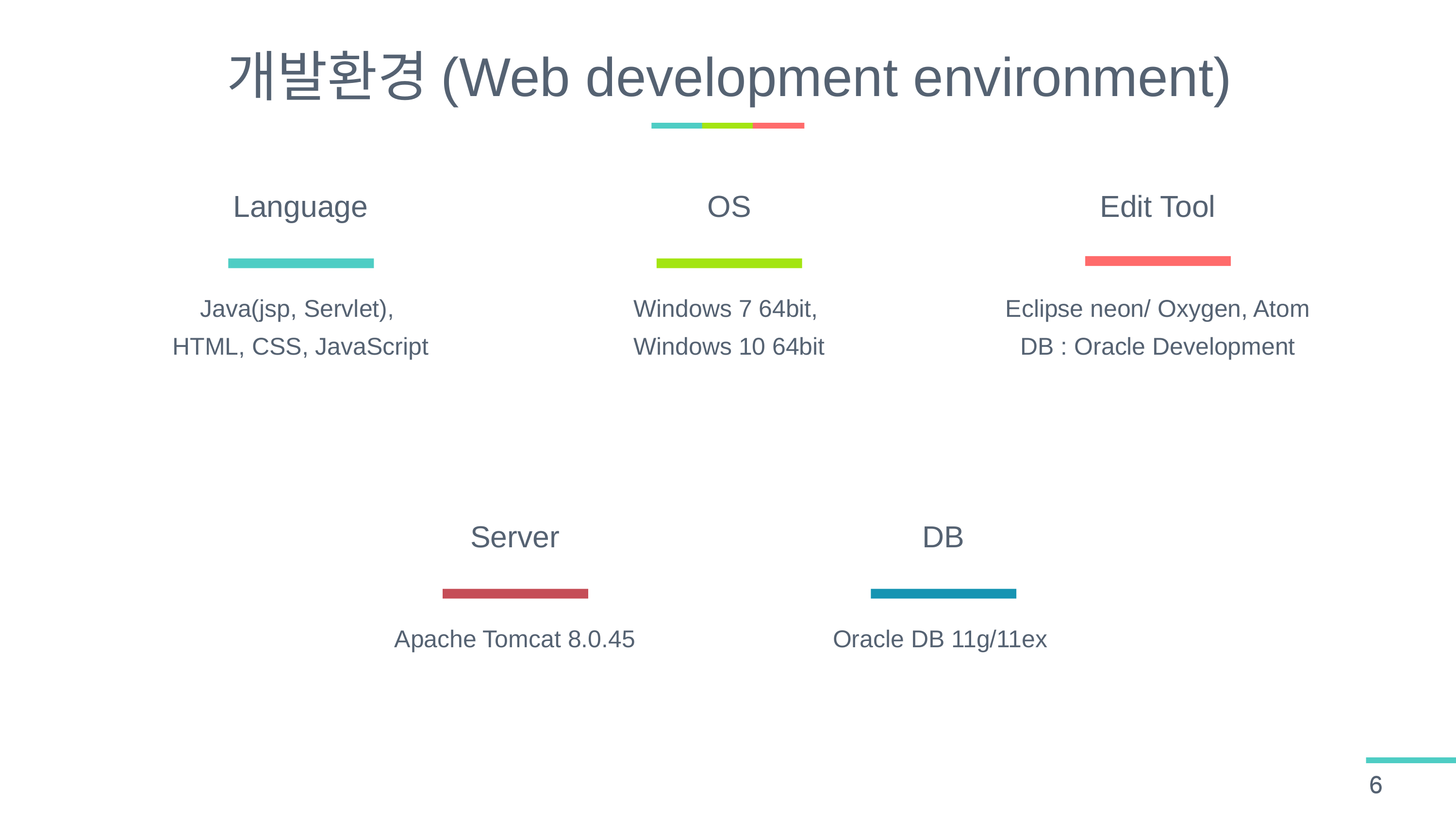

# 개발환경(Web development environment)
Language
OS
Edit Tool

Java(jsp, Servlet),
HTML, CSS, JavaScript
Windows 7 64bit,
Windows 10 64bit
Eclipse neon/ Oxygen, Atom
DB : Oracle Development
Server
DB

Apache Tomcat 8.0.45
Oracle DB 11g/11ex
6
6